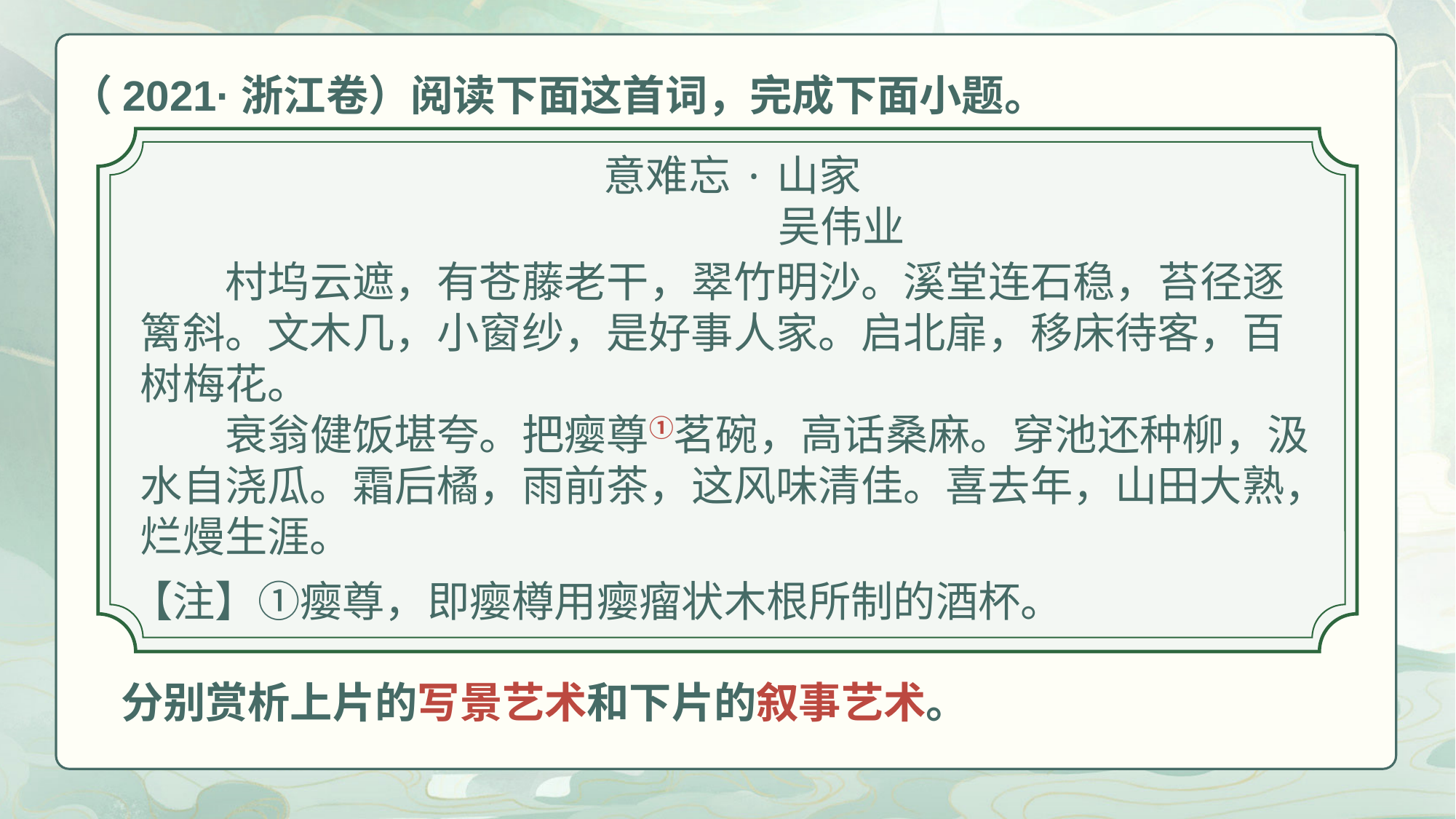

（2021·浙江卷）阅读下面这首词，完成下面小题。

 意难忘·山家
                       吴伟业
村坞云遮，有苍藤老干，翠竹明沙。溪堂连石稳，苔径逐篱斜。文木几，小窗纱，是好事人家。启北扉，移床待客，百树梅花。
衰翁健饭堪夸。把瘿尊①茗碗，高话桑麻。穿池还种柳，汲水自浇瓜。霜后橘，雨前茶，这风味清佳。喜去年，山田大熟，烂熳生涯。
【注】①瘿尊，即瘿樽用瘿瘤状木根所制的酒杯。
分别赏析上片的写景艺术和下片的叙事艺术。